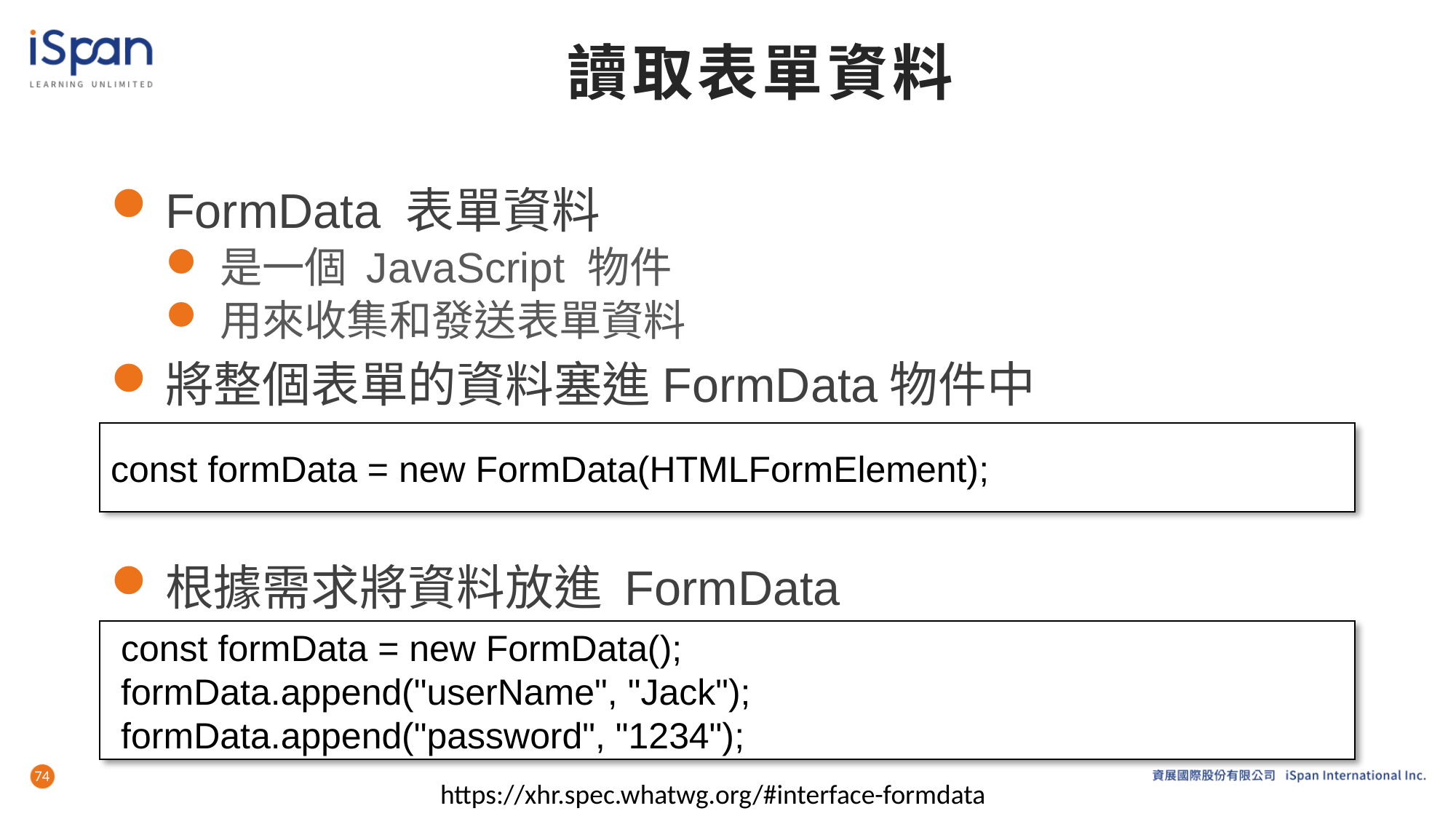

# 讀取表單資料
FormData 表單資料
是一個 JavaScript 物件
用來收集和發送表單資料
將整個表單的資料塞進FormData物件中

根據需求將資料放進 FormData

const formData = new FormData(HTMLFormElement);
 const formData = new FormData();
 formData.append("userName", "Jack");
 formData.append("password", "1234");
74
https://xhr.spec.whatwg.org/#interface-formdata